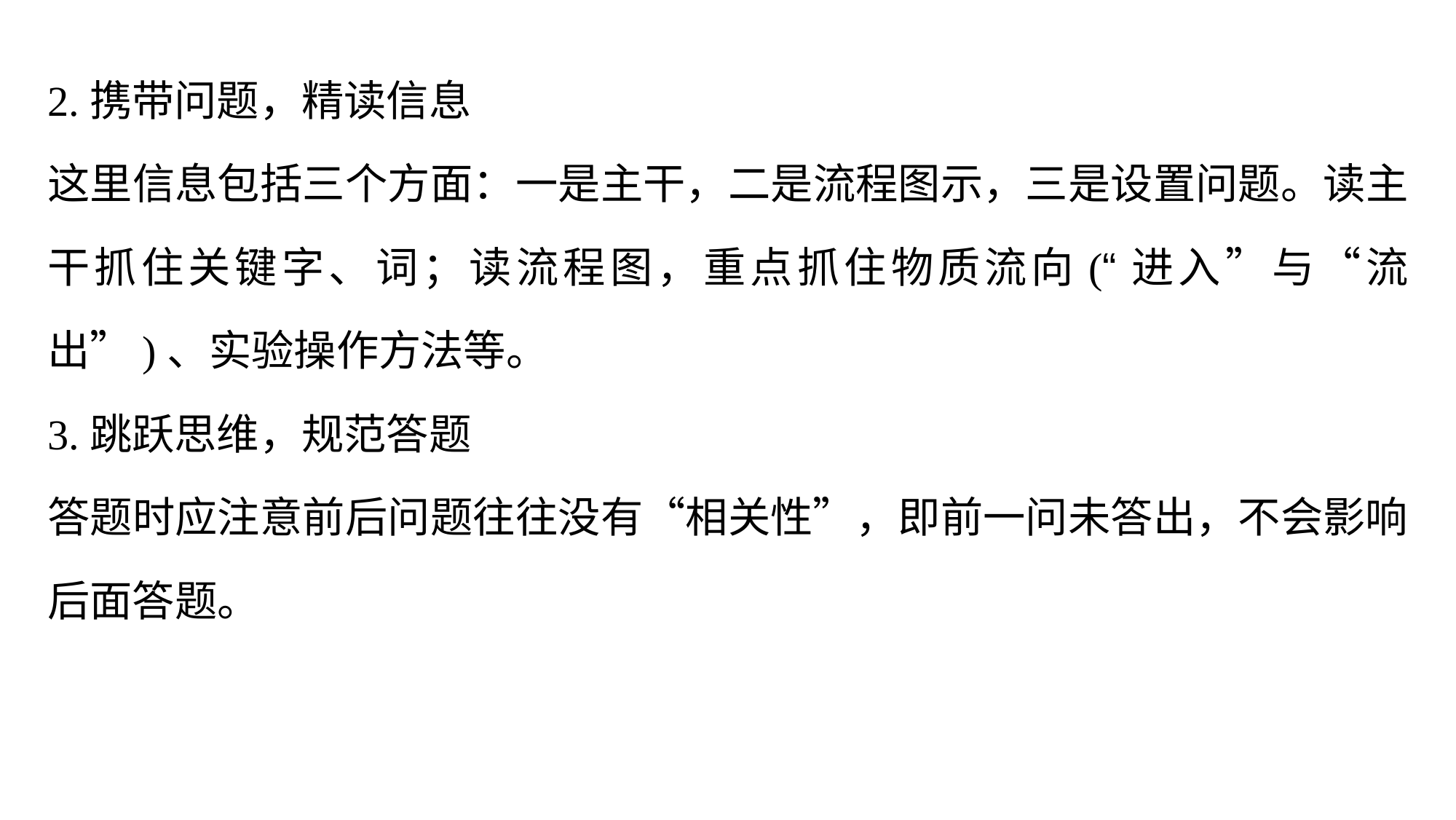

2.携带问题，精读信息
这里信息包括三个方面：一是主干，二是流程图示，三是设置问题。读主干抓住关键字、词；读流程图，重点抓住物质流向(“进入”与“流出”)、实验操作方法等。
3.跳跃思维，规范答题
答题时应注意前后问题往往没有“相关性”，即前一问未答出，不会影响后面答题。